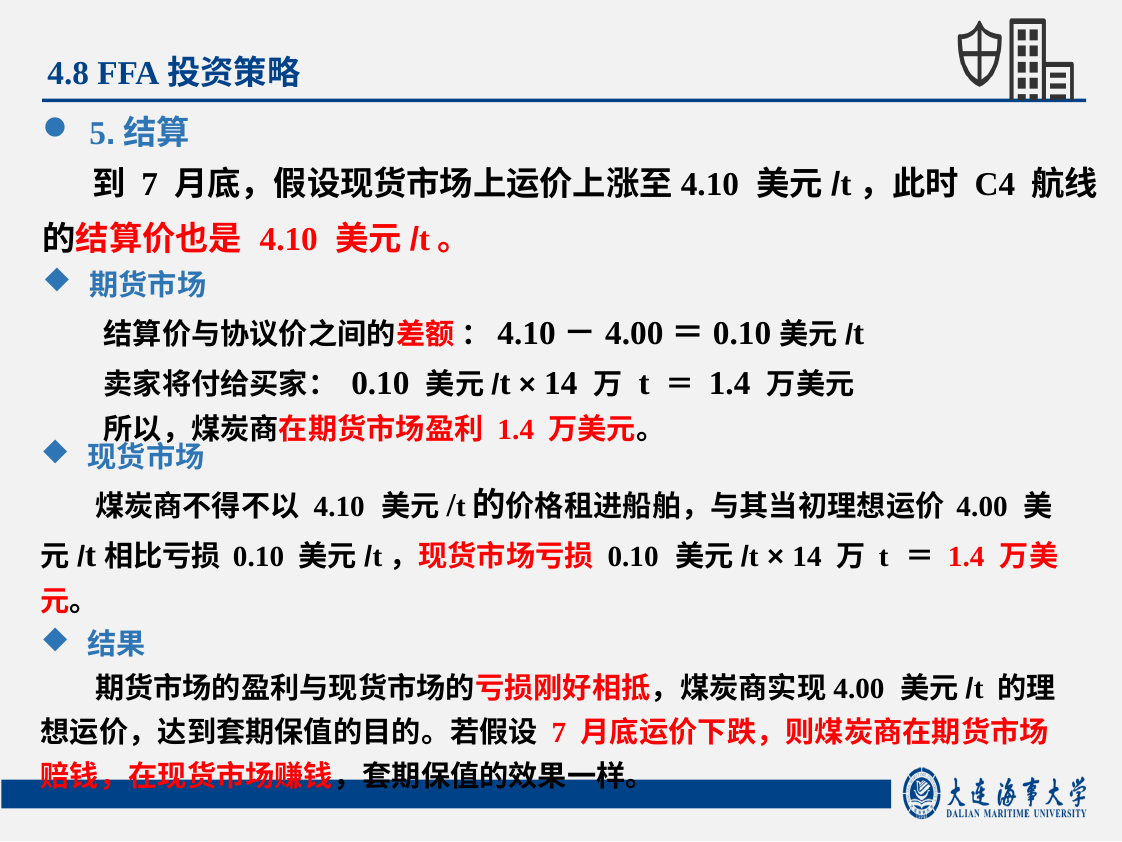

4.8 FFA投资策略
5.结算
      到 7 月底，假设现货市场上运价上涨至4.10 美元/t，此时 C4 航线的结算价也是 4.10 美元/t。
期货市场
        结算价与协议价之间的差额 ：4.10－4.00＝0.10美元/t
        卖家将付给买家： 0.10 美元/t × 14 万 t ＝ 1.4 万美元
        所以，煤炭商在期货市场盈利 1.4 万美元。
现货市场
       煤炭商不得不以 4.10 美元/t的价格租进船舶，与其当初理想运价 4.00 美元/t相比亏损 0.10 美元/t，现货市场亏损 0.10 美元/t × 14 万 t ＝ 1.4 万美元。
结果
       期货市场的盈利与现货市场的亏损刚好相抵，煤炭商实现4.00 美元/t 的理想运价，达到套期保值的目的。若假设 7 月底运价下跌，则煤炭商在期货市场赔钱，在现货市场赚钱，套期保值的效果一样。